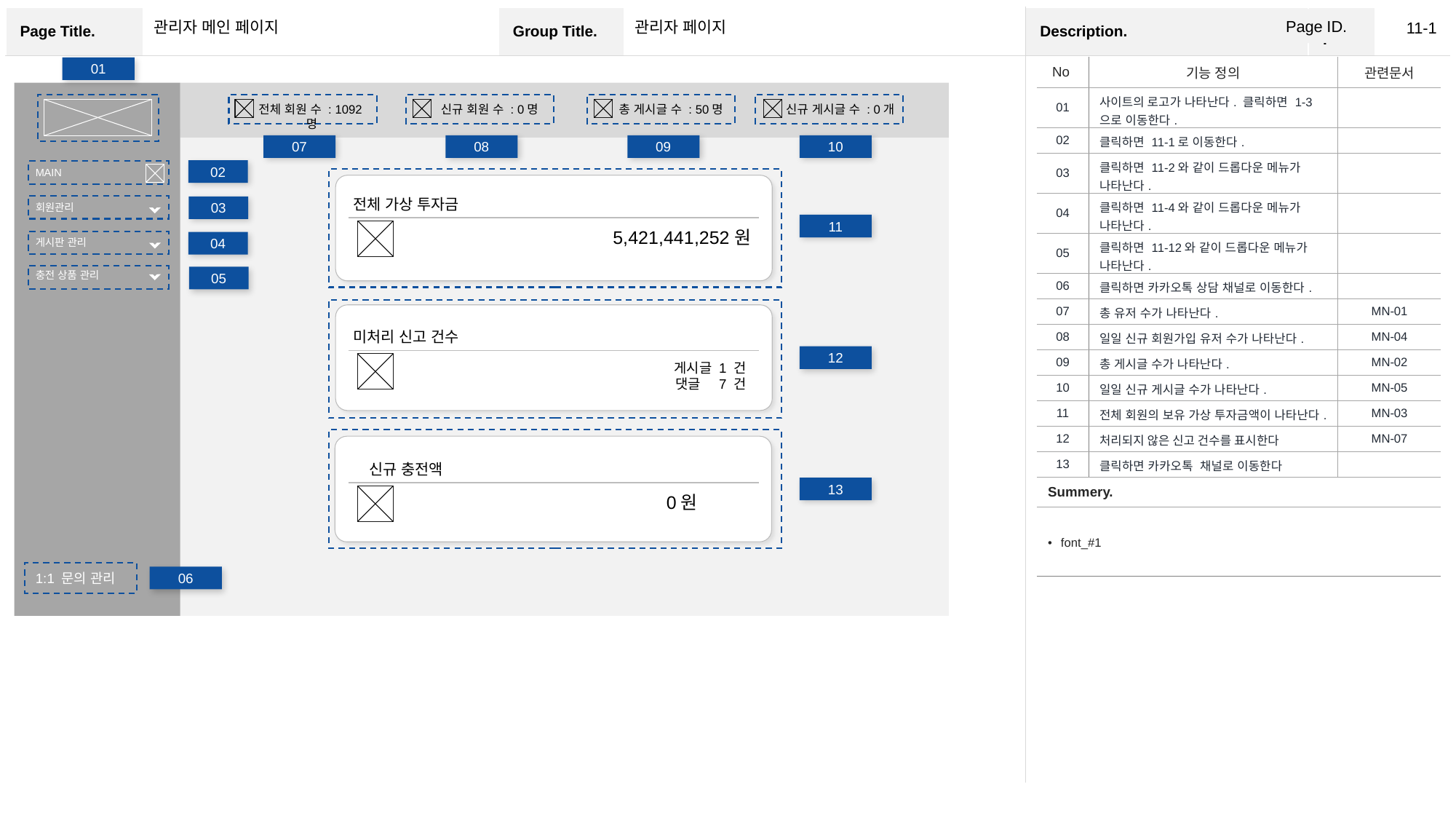

Page ID.
11-1
관리자 메인 페이지
관리자 페이지
| No | 기능 정의 | 관련문서 |
| --- | --- | --- |
| 01 | 사이트의 로고가 나타난다. 클릭하면 1-3으로 이동한다. |  |
| 02 | 클릭하면 11-1로 이동한다. |  |
| 03 | 클릭하면 11-2와 같이 드롭다운 메뉴가 나타난다. |  |
| 04 | 클릭하면 11-4와 같이 드롭다운 메뉴가 나타난다. |  |
| 05 | 클릭하면 11-12와 같이 드롭다운 메뉴가 나타난다. |  |
| 06 | 클릭하면 카카오톡 상담 채널로 이동한다. |  |
| 07 | 총 유저 수가 나타난다. | MN-01 |
| 08 | 일일 신규 회원가입 유저 수가 나타난다. | MN-04 |
| 09 | 총 게시글 수가 나타난다. | MN-02 |
| 10 | 일일 신규 게시글 수가 나타난다. | MN-05 |
| 11 | 전체 회원의 보유 가상 투자금액이 나타난다. | MN-03 |
| 12 | 처리되지 않은 신고 건수를 표시한다 | MN-07 |
| 13 | 클릭하면 카카오톡 채널로 이동한다 |  |
| Summery. |  |  |
| font\_#1 |  |  |
01

전체 회원 수 : 1092명
신규 회원 수 : 0명
총 게시글 수 : 50명
신규 게시글 수 : 0개

07
08
09
10
02
MAIN

전체 가상 투자금
회원관리

03

11

5,421,441,252원
게시판 관리

04

충전 상품 관리

05

미처리 신고 건수
12

게시글 1 건
댓글    7 건

신규 충전액
13

0원

1:1 문의 관리
06